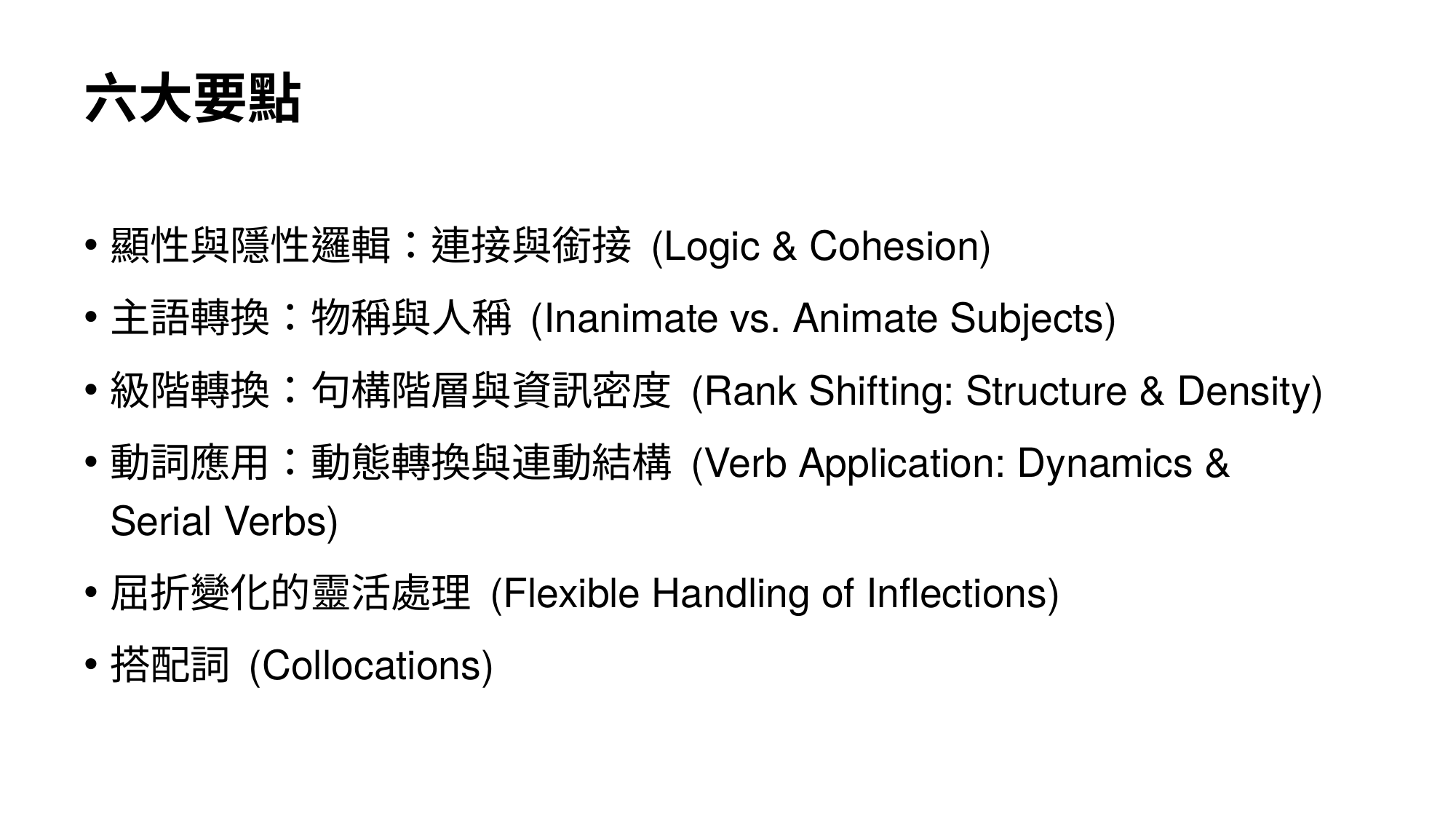

# 六大要點
顯性與隱性邏輯：連接與銜接 (Logic & Cohesion)
主語轉換：物稱與人稱 (Inanimate vs. Animate Subjects)
級階轉換：句構階層與資訊密度 (Rank Shifting: Structure & Density)
動詞應用：動態轉換與連動結構 (Verb Application: Dynamics & Serial Verbs)
屈折變化的靈活處理 (Flexible Handling of Inflections)
搭配詞 (Collocations)